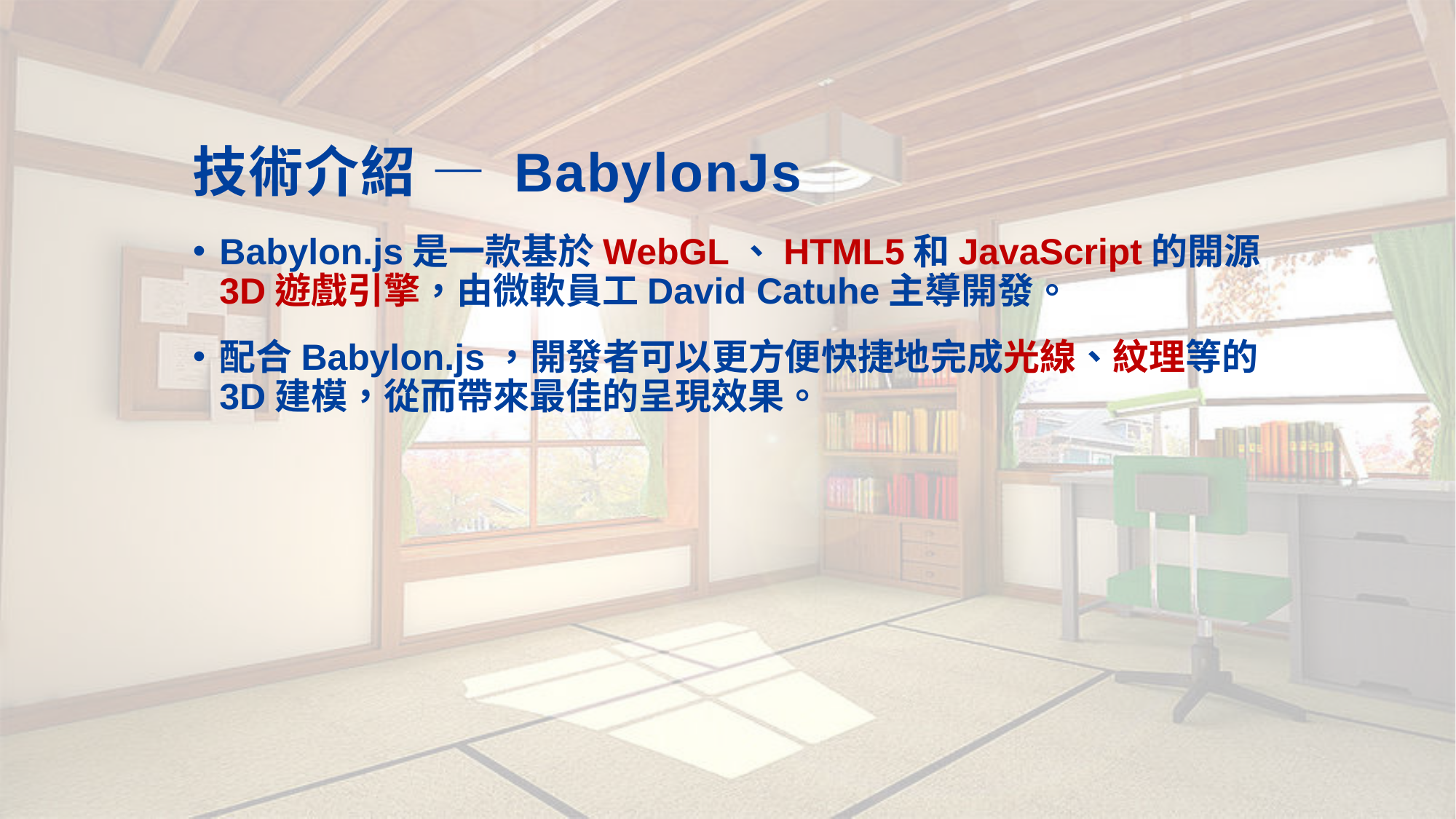

# 技術介紹 — BabylonJs
Babylon.js是一款基於WebGL、HTML5和JavaScript的開源3D遊戲引擎，由微軟員工David Catuhe主導開發。
配合Babylon.js，開發者可以更方便快捷地完成光線、紋理等的3D建模，從而帶來最佳的呈現效果。